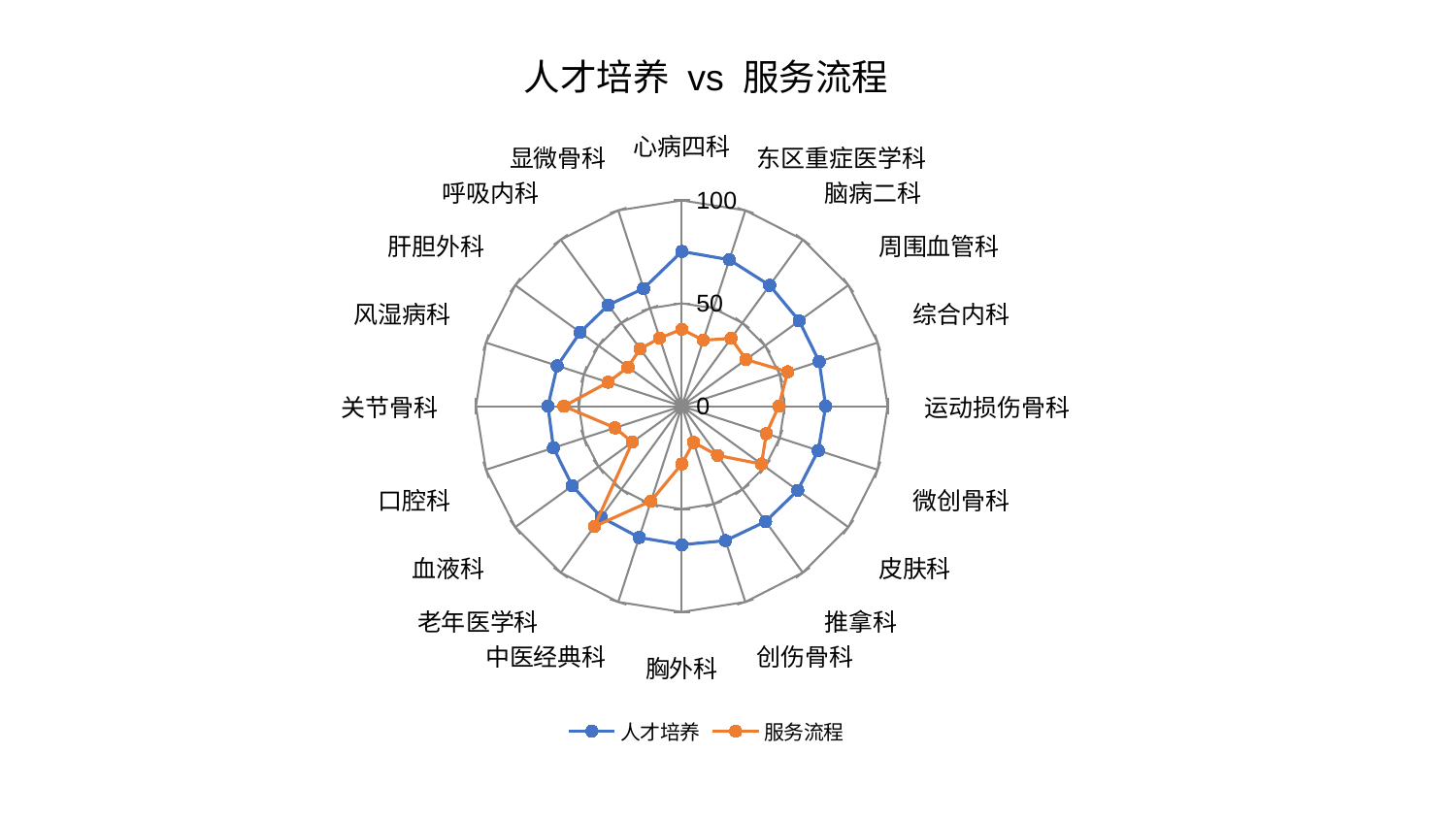

### Chart: 人才培养 vs 服务流程

| Category | 人才培养 | 服务流程 |
|---|---|---|
| 心病四科 | 75.17498727078663 | 37.39181157458385 |
| 东区重症医学科 | 74.81295503012005 | 33.70393228806351 |
| 脑病二科 | 72.58078451128684 | 40.73567930533389 |
| 周围血管科 | 70.49435291444117 | 38.56304976784905 |
| 综合内科 | 70.17125100940298 | 54.07386211269544 |
| 运动损伤骨科 | 69.89625628515114 | 47.09352390949019 |
| 微创骨科 | 69.70132877811426 | 43.15465358341986 |
| 皮肤科 | 69.58284561419968 | 47.86247479805829 |
| 推拿科 | 69.26142333843062 | 29.562872427146882 |
| 创伤骨科 | 68.72702767257108 | 18.466063922720526 |
| 胸外科 | 67.30581764917349 | 28.057979400788447 |
| 中医经典科 | 67.08787104150066 | 48.47606606555822 |
| 老年医学科 | 66.66478940006469 | 72.21803595859559 |
| 血液科 | 65.78746787378348 | 29.702075207634877 |
| 口腔科 | 65.5666282898079 | 34.13153407037738 |
| 关节骨科 | 65.0288617336075 | 57.23880328989457 |
| 风湿病科 | 63.6054141954048 | 37.625034293650636 |
| 肝胆外科 | 61.01288246599453 | 32.304752895857995 |
| 呼吸内科 | 60.74275378817432 | 34.448537132456735 |
| 显微骨科 | 60.14298002900921 | 34.752120795475 |
144